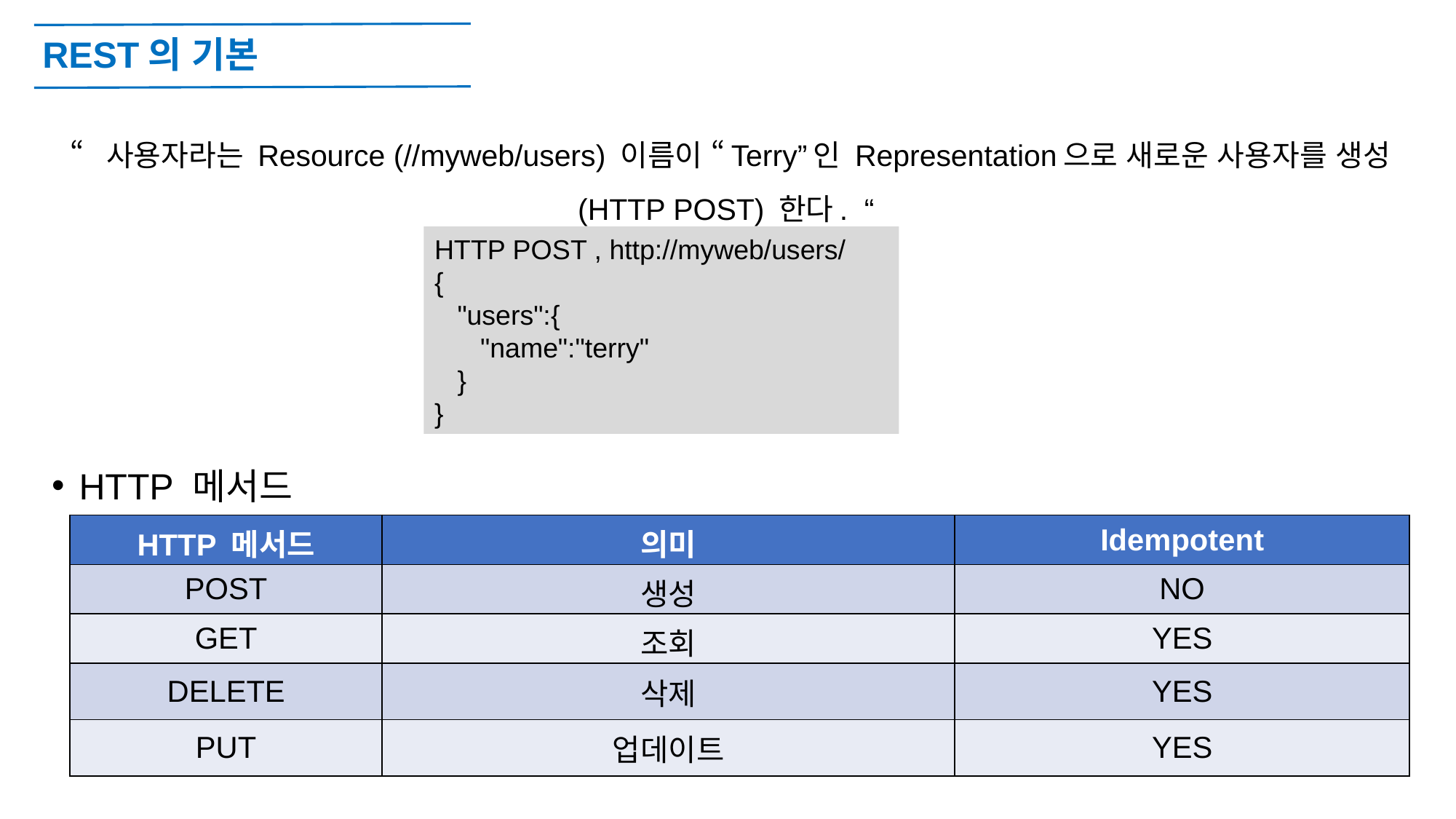

# REST의 기본
“사용자라는 Resource (//myweb/users) 이름이 “Terry”인 Representation으로 새로운 사용자를 생성 (HTTP POST) 한다.  “
HTTP POST , http://myweb/users/
{
   "users":{
      "name":"terry"
   }
}
HTTP 메서드
| HTTP 메서드 | 의미 | Idempotent |
| --- | --- | --- |
| POST | 생성 | NO |
| GET | 조회 | YES |
| DELETE | 삭제 | YES |
| PUT | 업데이트 | YES |